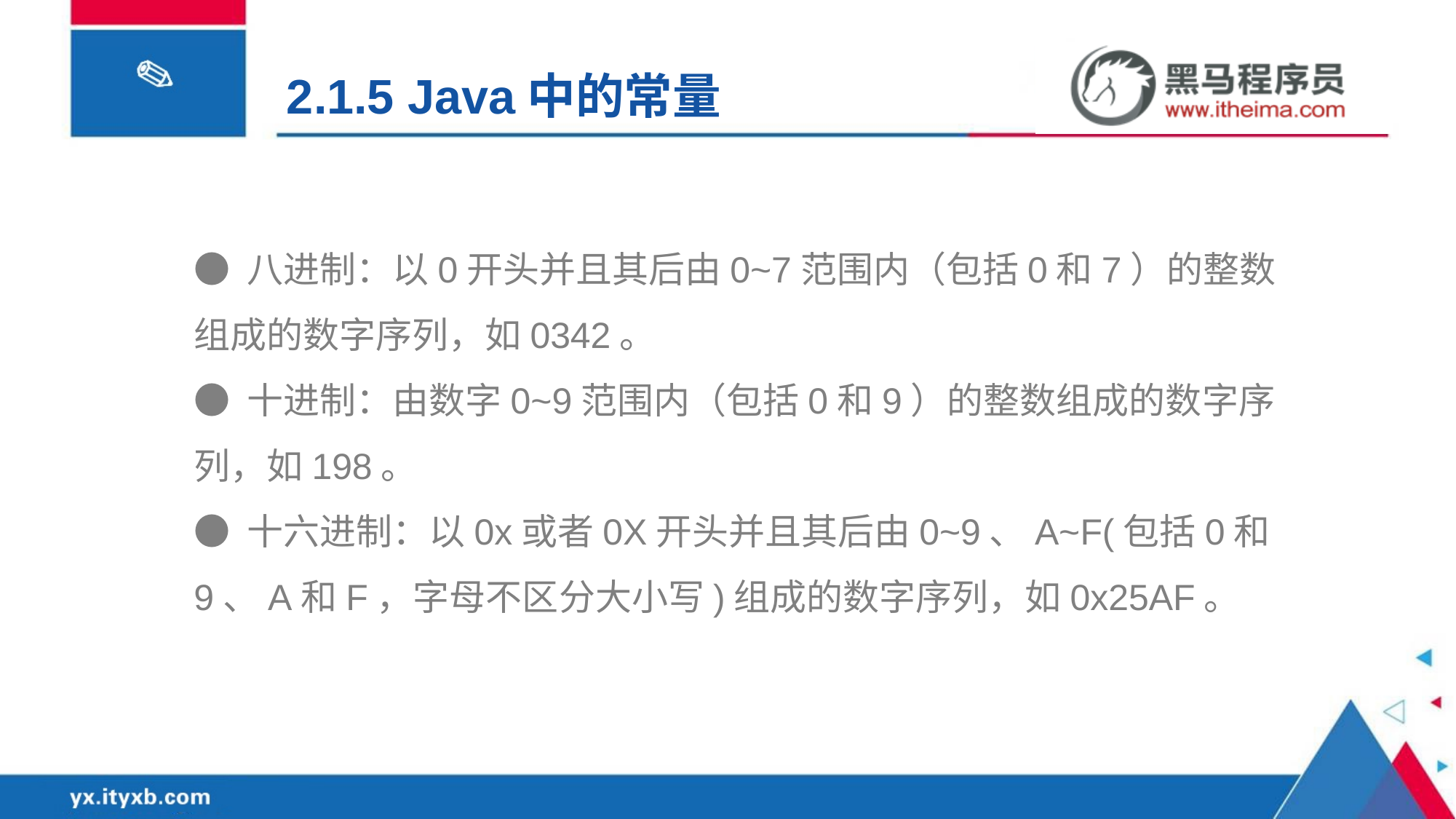

2.1.5 Java中的常量
● 八进制：以0开头并且其后由0~7范围内（包括0和7）的整数组成的数字序列，如0342。
● 十进制：由数字0~9范围内（包括0和9）的整数组成的数字序列，如198。
● 十六进制：以0x或者0X开头并且其后由0~9、A~F(包括0和9、A和F，字母不区分大小写)组成的数字序列，如0x25AF。